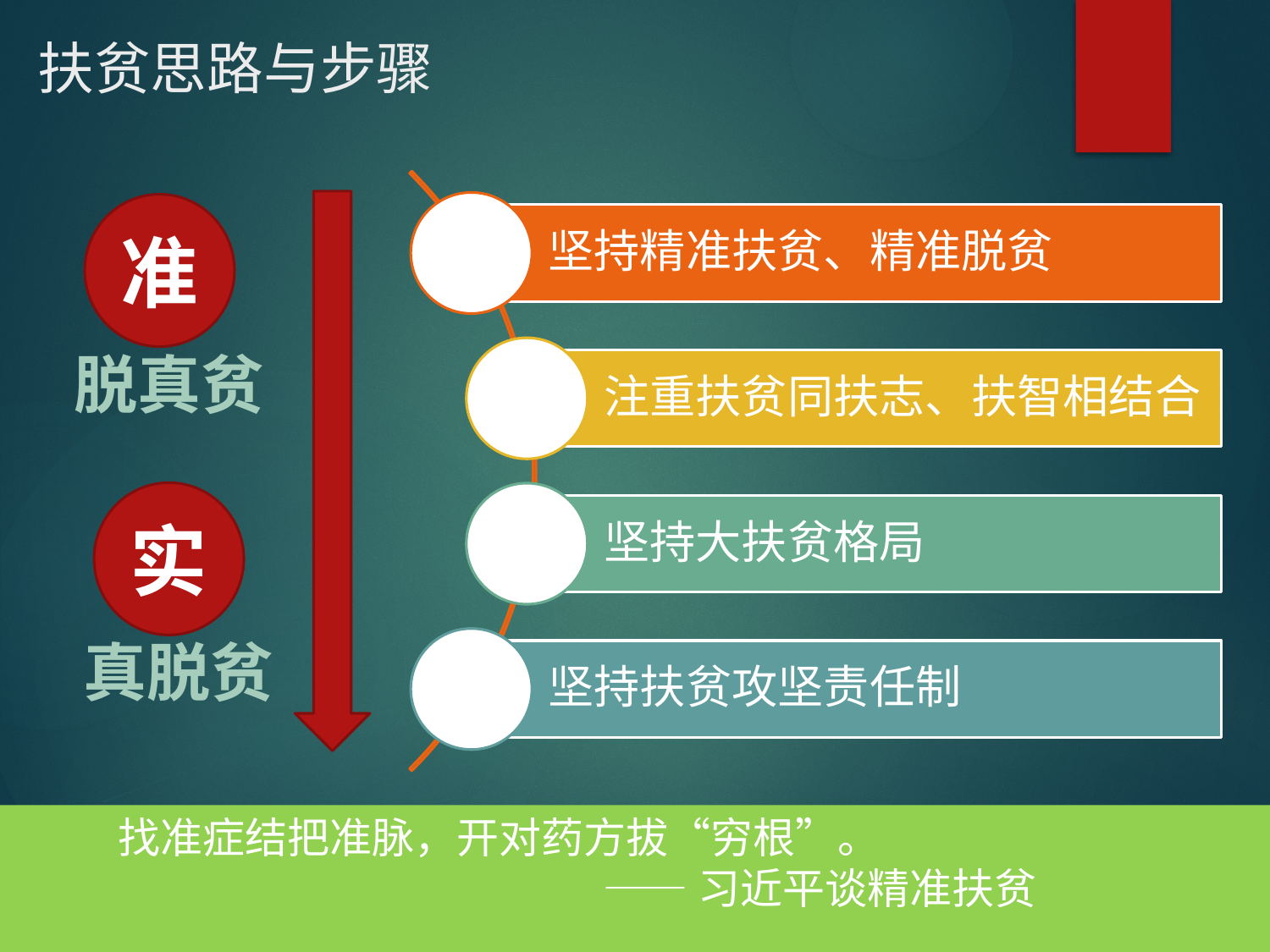

# 扶贫思路与步骤
坚持精准扶贫、精准脱贫
注重扶贫同扶志、扶智相结合
坚持大扶贫格局
坚持扶贫攻坚责任制

准
脱真贫
实
真脱贫
          找准症结把准脉，开对药方拔“穷根”。
                                                              ——习近平谈精准扶贫